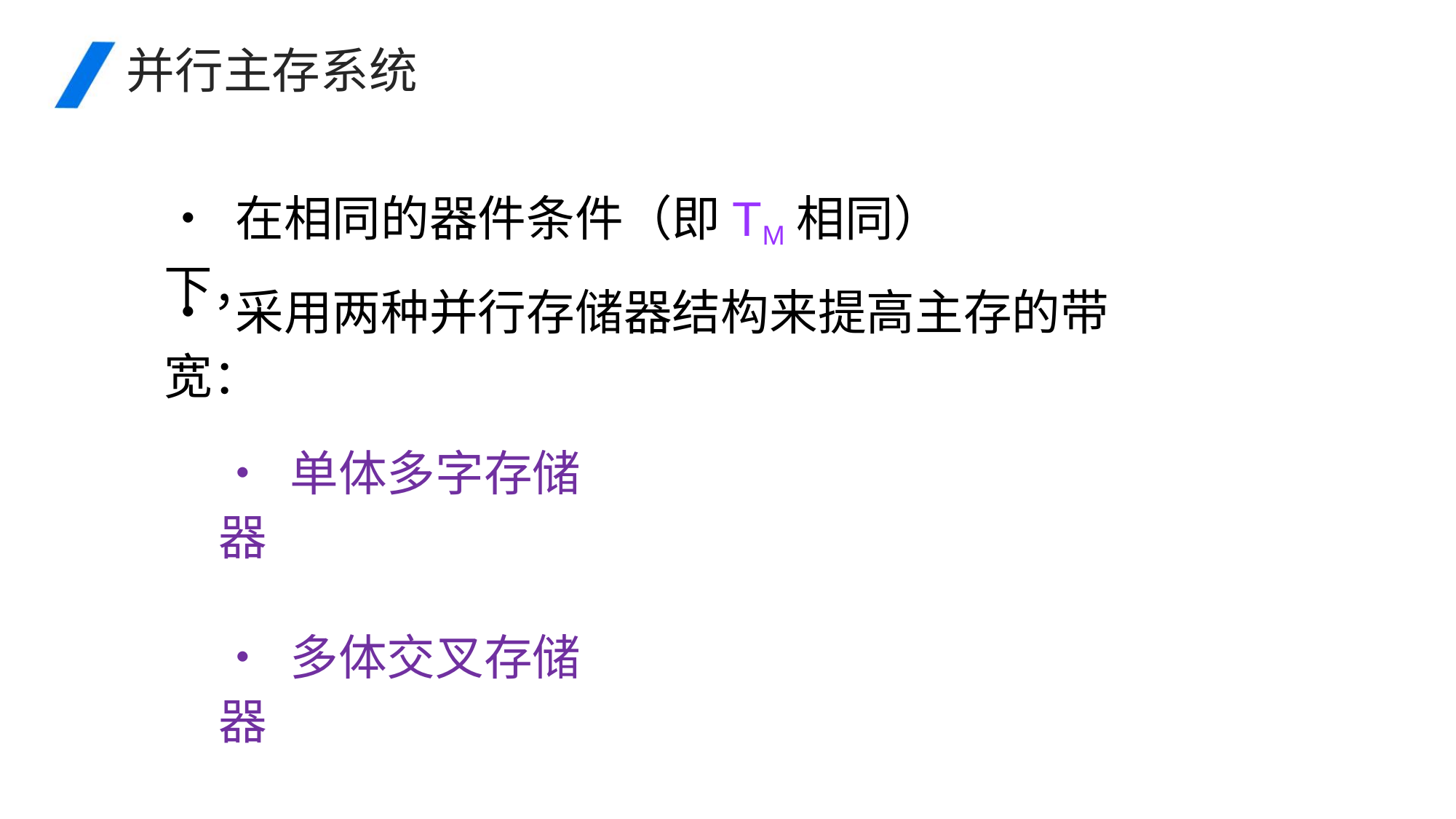

并行主存系统
• 在相同的器件条件（即TM相同）下，
• 采用两种并行存储器结构来提高主存的带宽：
• 单体多字存储器
• 多体交叉存储器